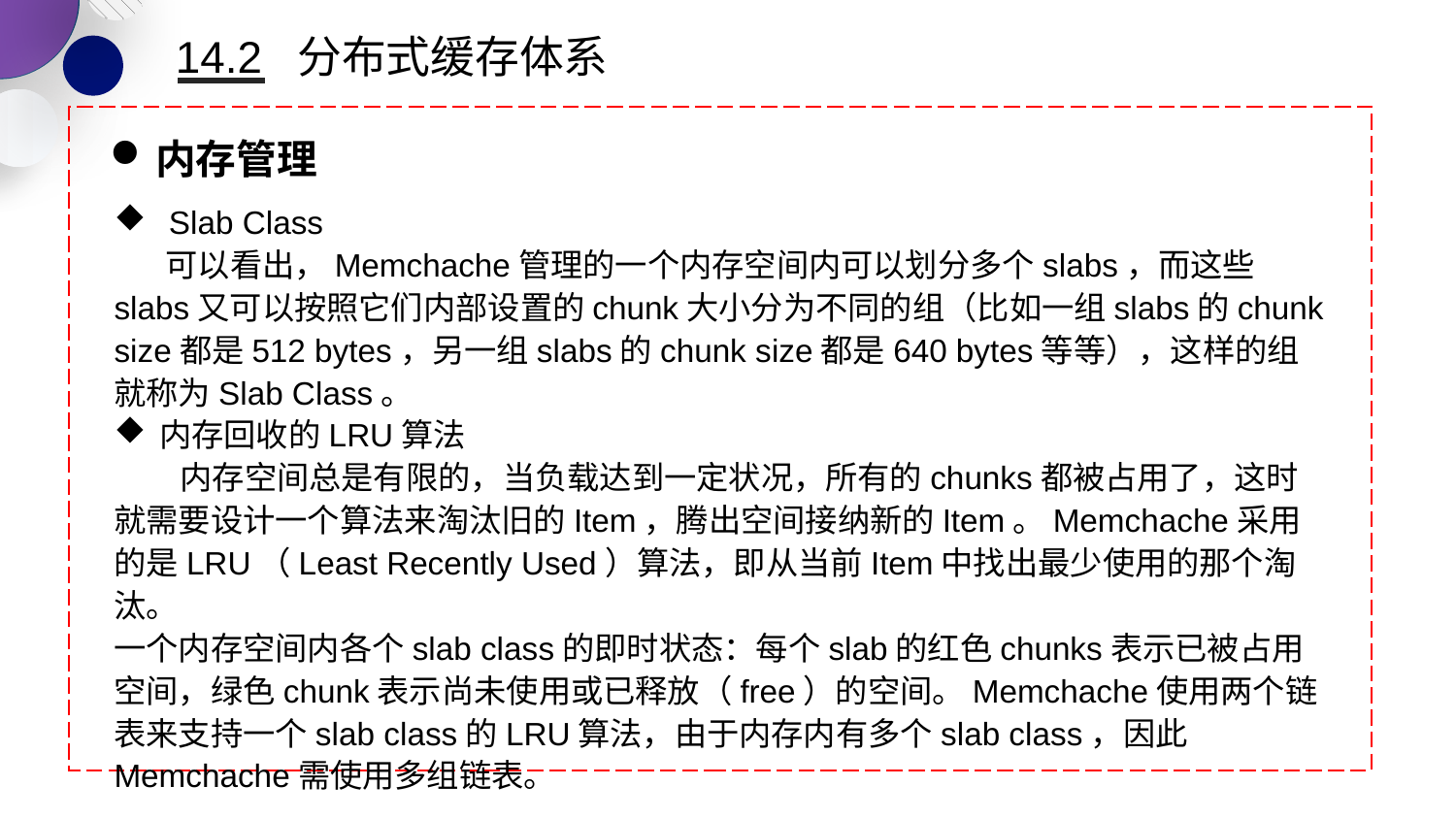

14.2  分布式缓存体系

内存管理
Slab Class
      可以看出，Memchache管理的一个内存空间内可以划分多个slabs，而这些slabs又可以按照它们内部设置的chunk大小分为不同的组（比如一组slabs的chunk size都是512 bytes，另一组slabs的chunk size都是640 bytes等等），这样的组就称为Slab Class。
内存回收的LRU算法
        内存空间总是有限的，当负载达到一定状况，所有的chunks都被占用了，这时就需要设计一个算法来淘汰旧的Item，腾出空间接纳新的Item。Memchache采用的是LRU（Least Recently Used）算法，即从当前Item中找出最少使用的那个淘汰。
一个内存空间内各个slab class的即时状态：每个slab的红色chunks表示已被占用空间，绿色chunk表示尚未使用或已释放（free）的空间。Memchache使用两个链表来支持一个slab class的LRU算法，由于内存内有多个slab class，因此Memchache需使用多组链表。